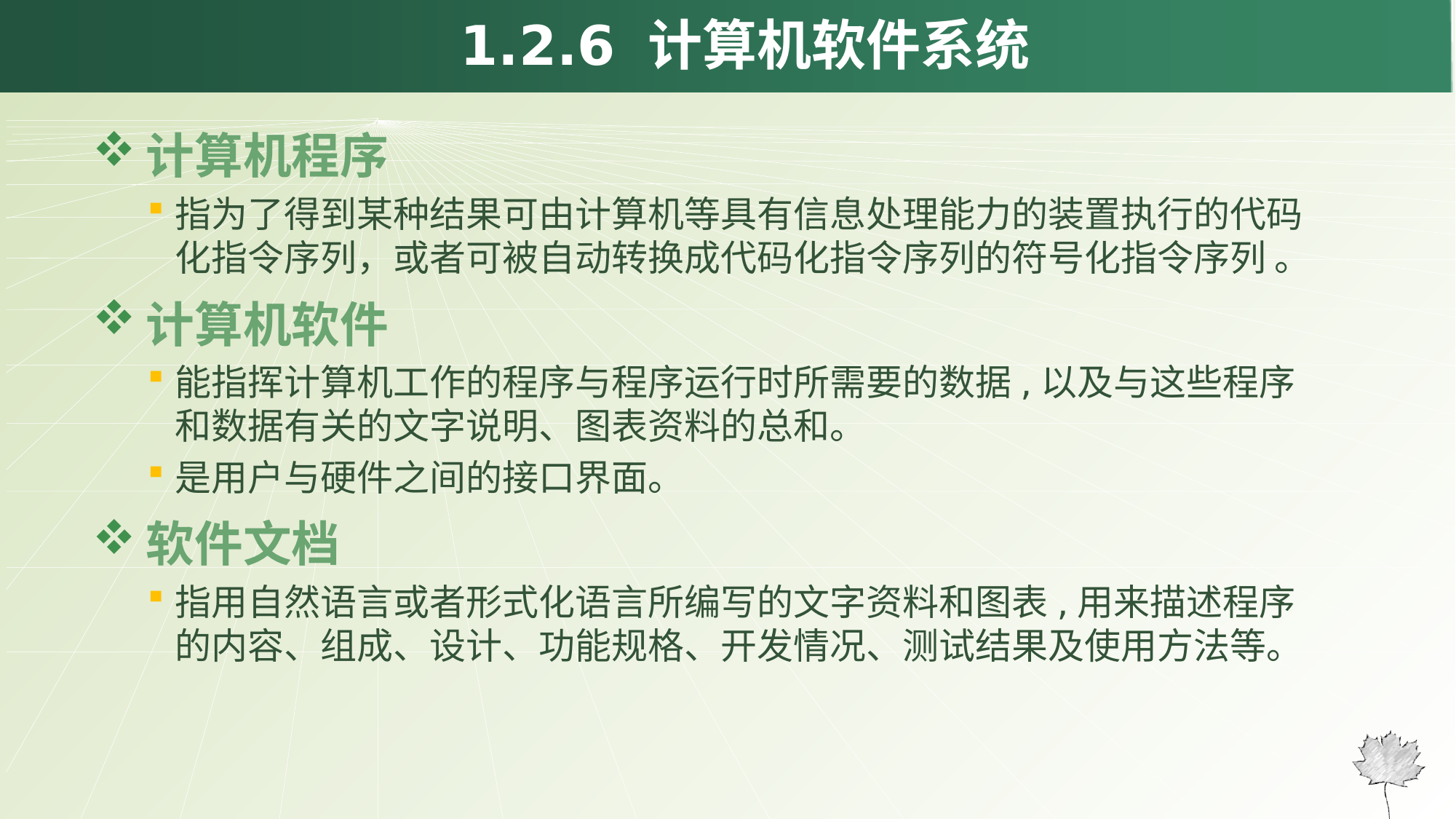

1.2.6 计算机软件系统
计算机程序
指为了得到某种结果可由计算机等具有信息处理能力的装置执行的代码化指令序列，或者可被自动转换成代码化指令序列的符号化指令序列 。
计算机软件
能指挥计算机工作的程序与程序运行时所需要的数据,以及与这些程序和数据有关的文字说明、图表资料的总和。
是用户与硬件之间的接口界面。
软件文档
指用自然语言或者形式化语言所编写的文字资料和图表,用来描述程序的内容、组成、设计、功能规格、开发情况、测试结果及使用方法等。